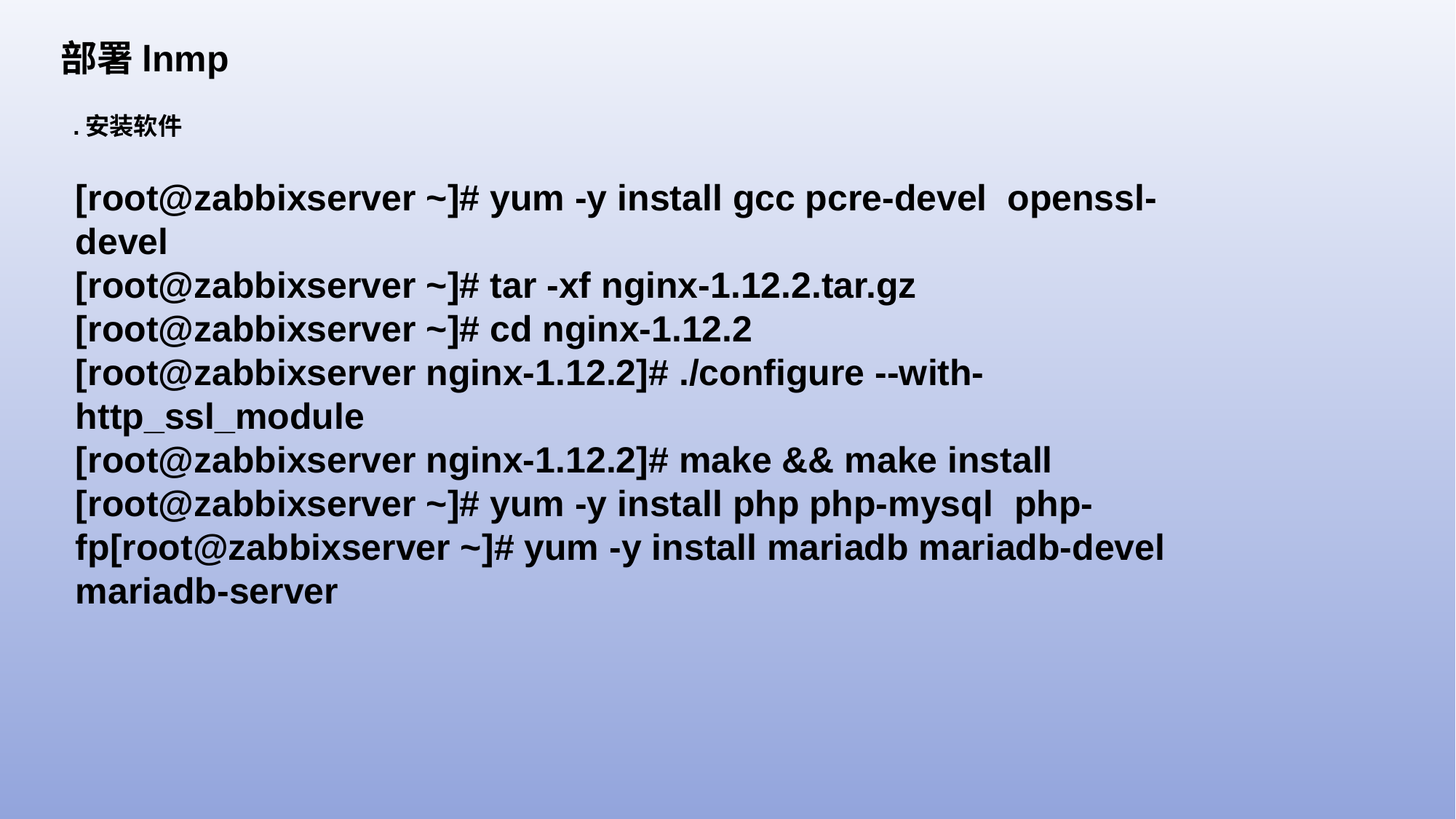

部署lnmp
.安装软件
[root@zabbixserver ~]# yum -y install gcc pcre-devel  openssl-devel
[root@zabbixserver ~]# tar -xf nginx-1.12.2.tar.gz
[root@zabbixserver ~]# cd nginx-1.12.2
[root@zabbixserver nginx-1.12.2]# ./configure --with-http_ssl_module
[root@zabbixserver nginx-1.12.2]# make && make install
[root@zabbixserver ~]# yum -y install php php-mysql  php-fp[root@zabbixserver ~]# yum -y install mariadb mariadb-devel mariadb-server